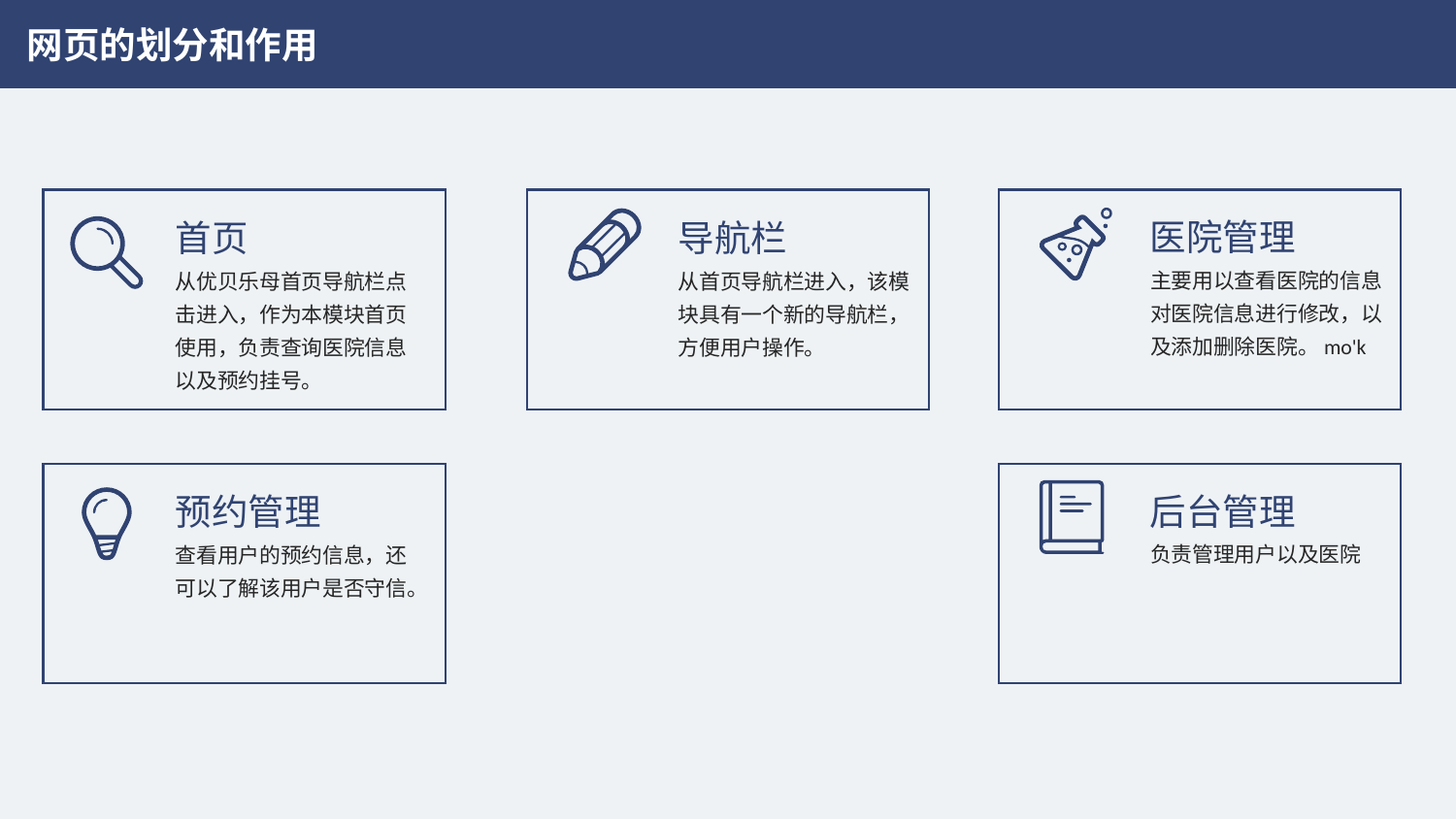

网页的划分和作用

医院管理
首页
导航栏

主要用以查看医院的信息对医院信息进行修改，以及添加删除医院。mo'k
从优贝乐母首页导航栏点击进入，作为本模块首页使用，负责查询医院信息以及预约挂号。
从首页导航栏进入，该模块具有一个新的导航栏，方便用户操作。

后台管理
预约管理

负责管理用户以及医院
查看用户的预约信息，还可以了解该用户是否守信。